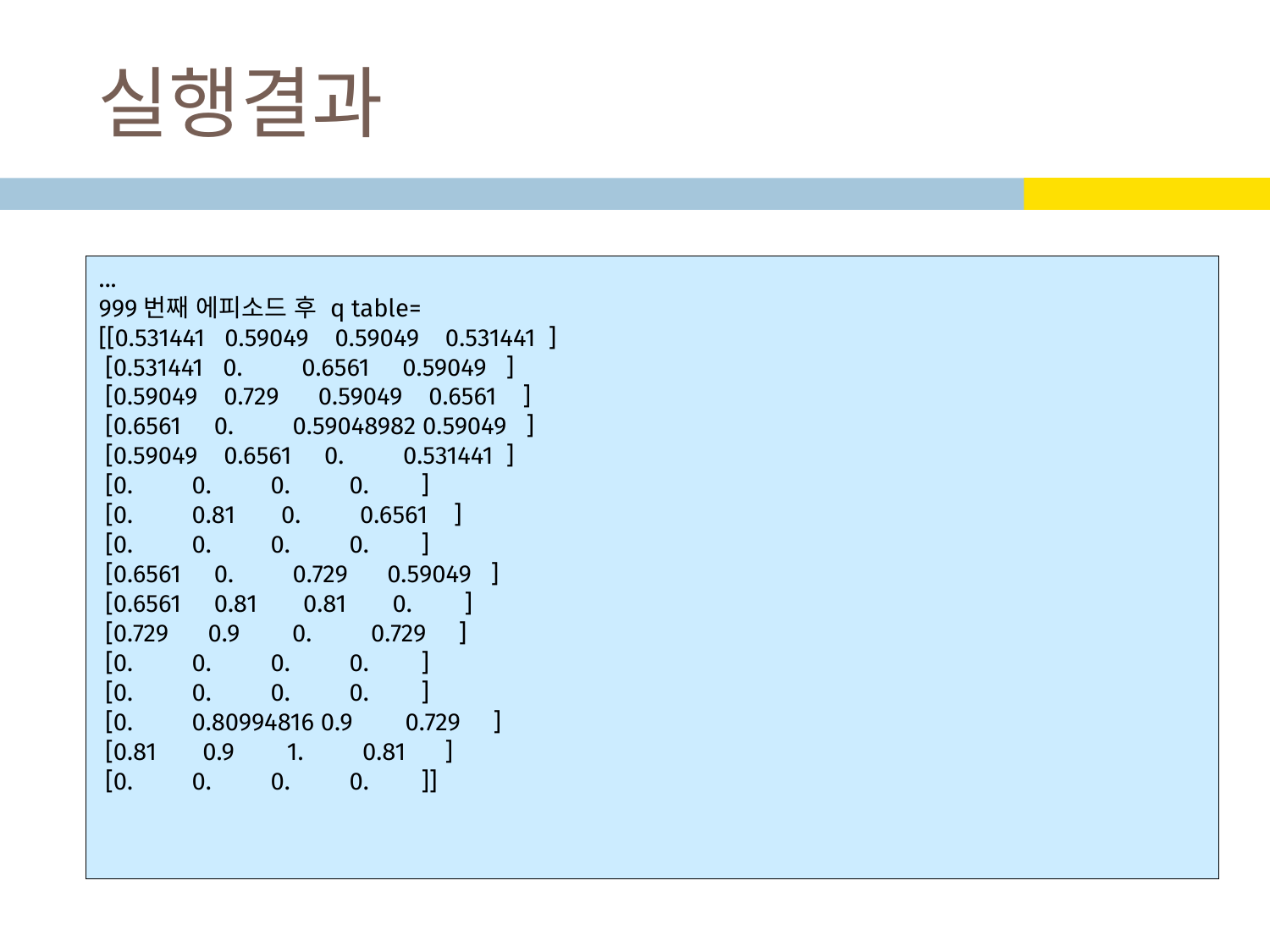

# 실행결과
...
999번째 에피소드 후 q table=
[[0.531441   0.59049    0.59049    0.531441  ]
 [0.531441   0.         0.6561     0.59049   ]
 [0.59049    0.729      0.59049    0.6561    ]
 [0.6561     0.         0.59048982 0.59049   ]
 [0.59049    0.6561     0.         0.531441  ]
 [0.         0.         0.         0.        ]
 [0.         0.81       0.         0.6561    ]
 [0.         0.         0.         0.        ]
 [0.6561     0.         0.729      0.59049   ]
 [0.6561     0.81       0.81       0.        ]
 [0.729      0.9        0.         0.729     ]
 [0.         0.         0.         0.        ]
 [0.         0.         0.         0.        ]
 [0.         0.80994816 0.9        0.729     ]
 [0.81       0.9        1.         0.81      ]
 [0.         0.         0.         0.        ]]